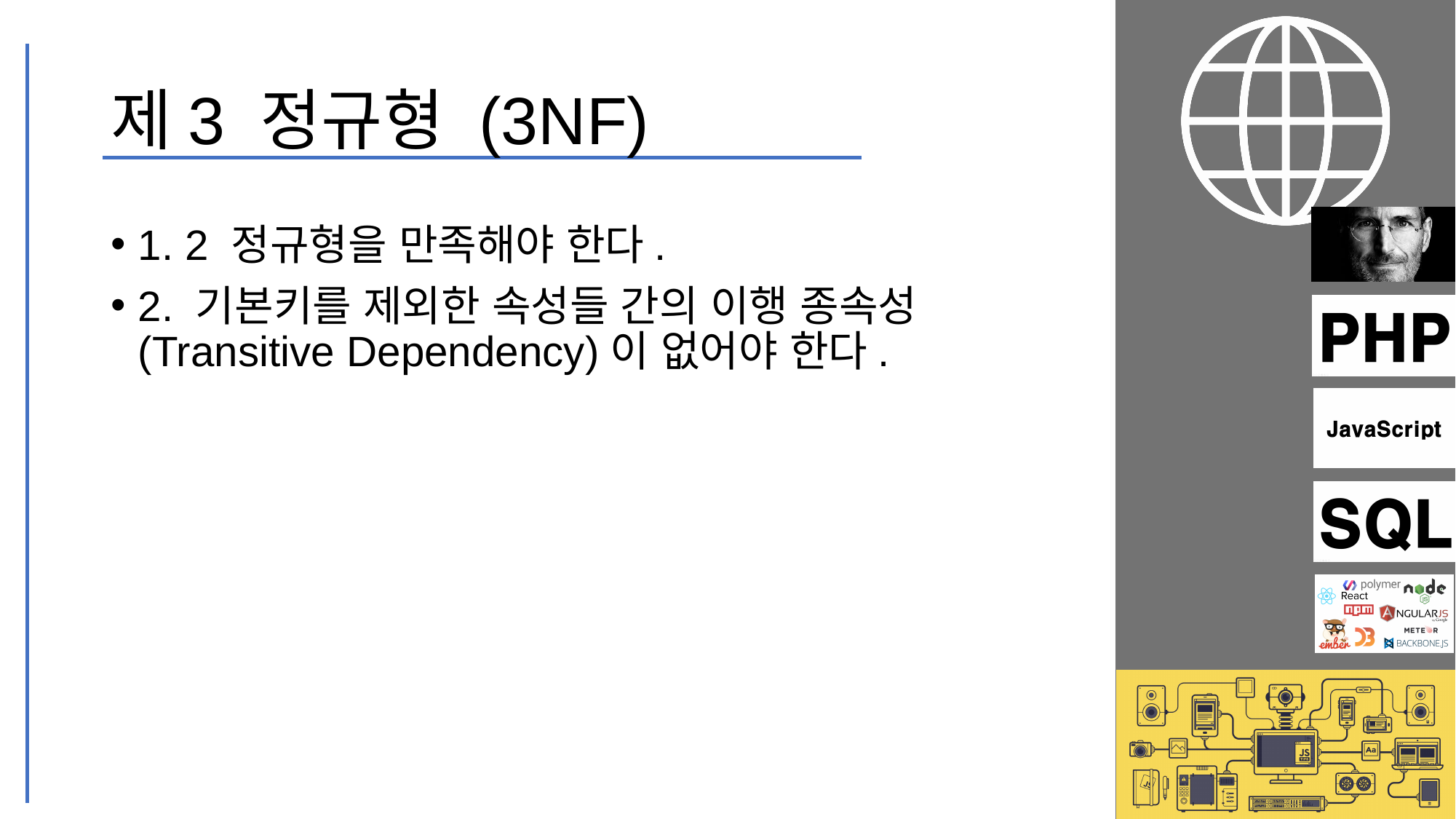

# 제3 정규형 (3NF)
1. 2 정규형을 만족해야 한다.
2. 기본키를 제외한 속성들 간의 이행 종속성 (Transitive Dependency)이 없어야 한다.